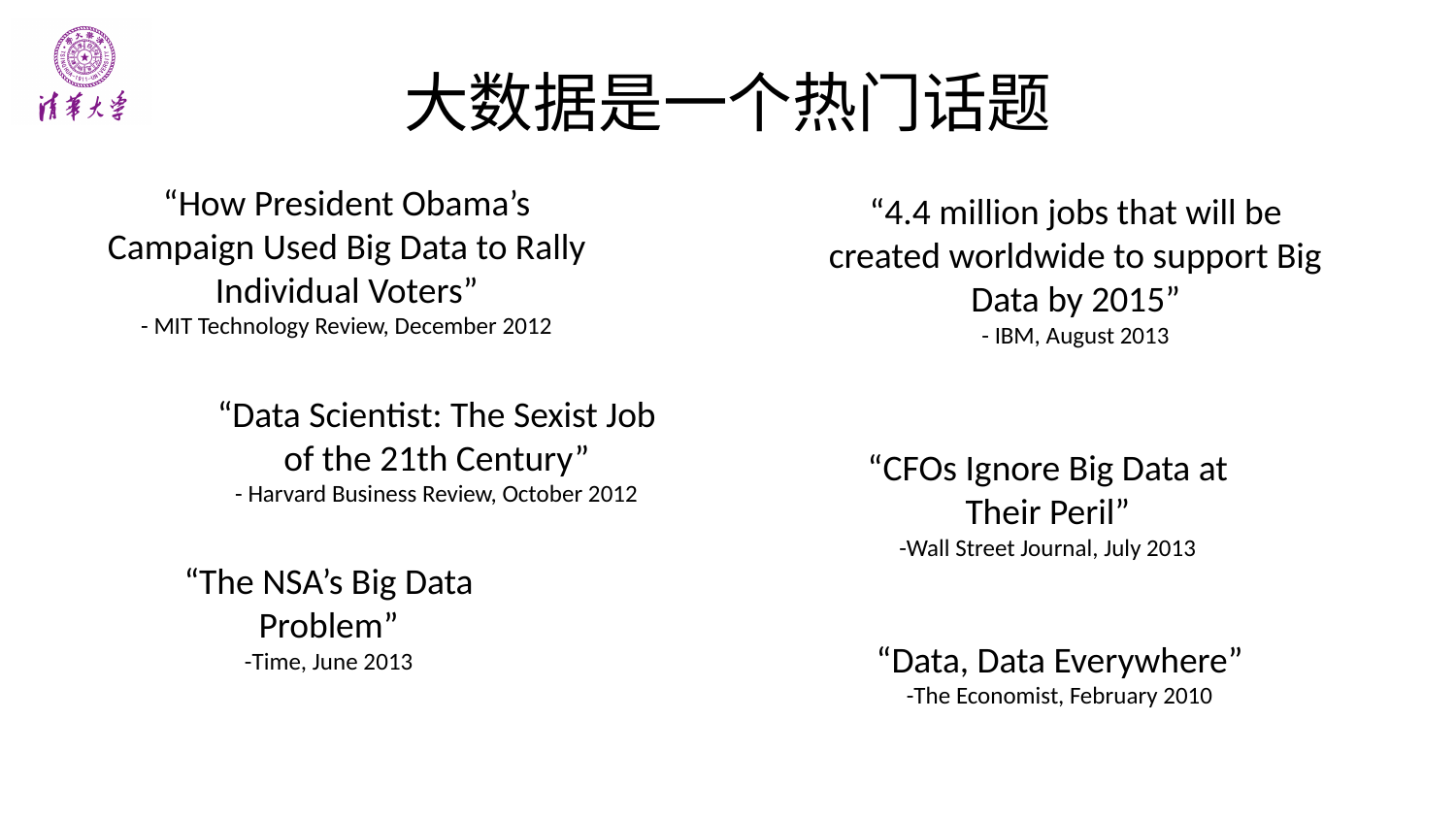

# 大数据是一个热门话题
“How President Obama’s Campaign Used Big Data to Rally Individual Voters”
- MIT Technology Review, December 2012
“4.4 million jobs that will be created worldwide to support Big Data by 2015”
- IBM, August 2013
“Data Scientist: The Sexist Job of the 21th Century”
- Harvard Business Review, October 2012
“CFOs Ignore Big Data at Their Peril”
-Wall Street Journal, July 2013
“The NSA’s Big Data Problem”
-Time, June 2013
“Data, Data Everywhere”
-The Economist, February 2010